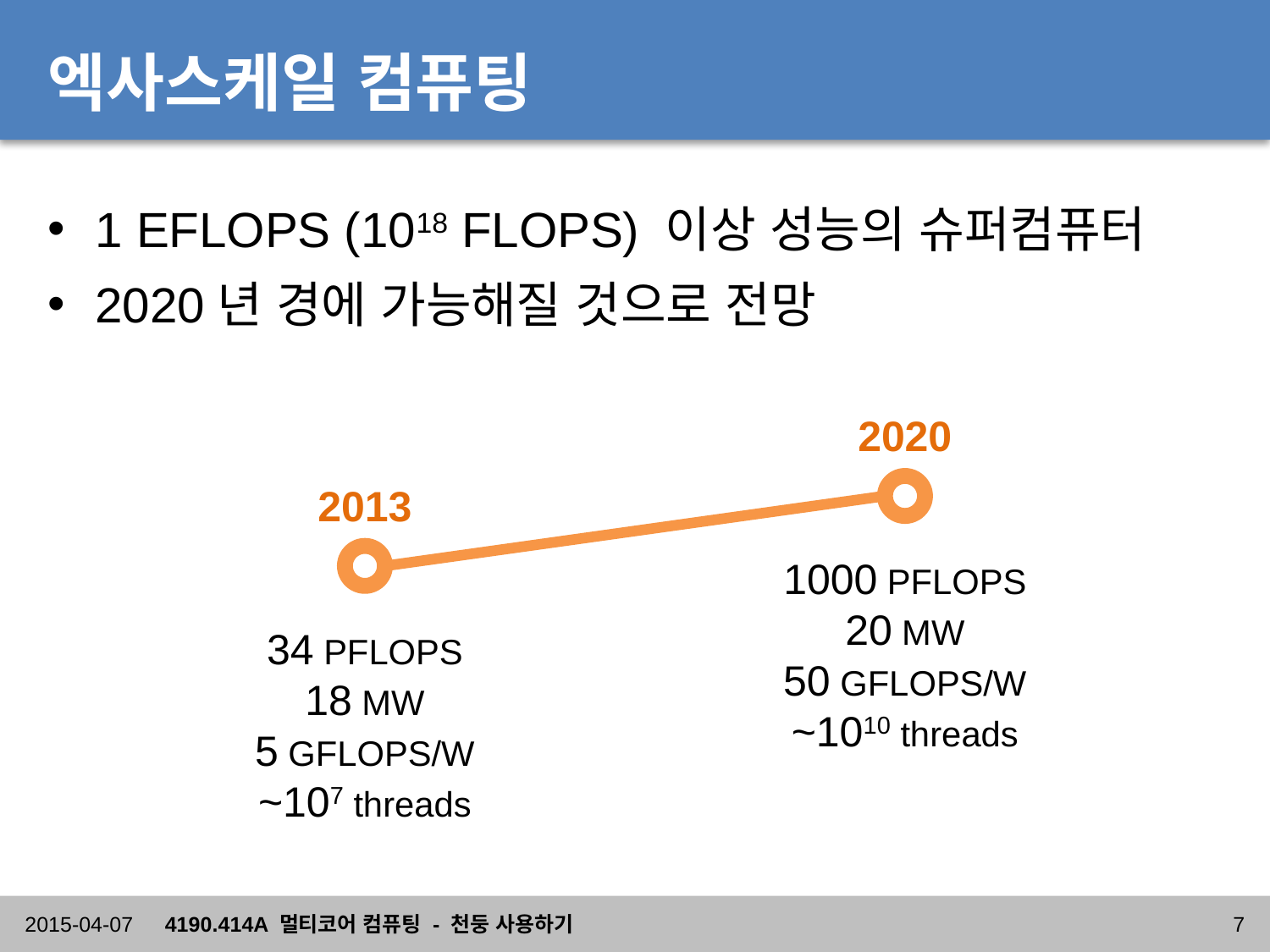

# 엑사스케일 컴퓨팅
1 EFLOPS (1018 FLOPS) 이상 성능의 슈퍼컴퓨터
2020년 경에 가능해질 것으로 전망
2020
2013

1000 PFLOPS
20 MW
50 GFLOPS/W
~1010 threads
34 PFLOPS
18 MW
5 GFLOPS/W
~107 threads
2015-04-07
4190.414A 멀티코어 컴퓨팅 - 천둥 사용하기
7